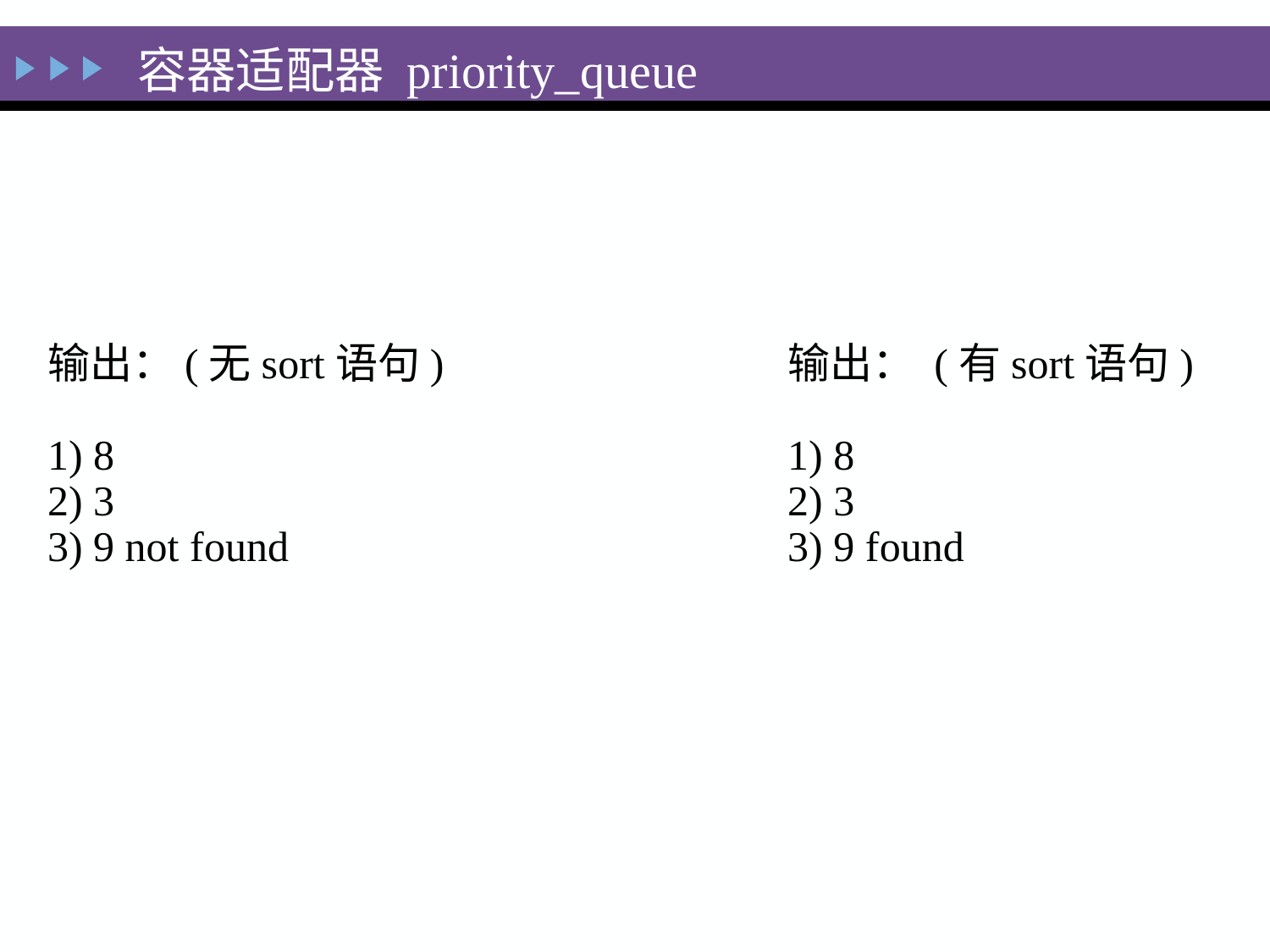

容器适配器 priority_queue
输出：(无sort语句)

1) 8
2) 3
3) 9 not found
输出： (有sort语句)

1) 8
2) 3
3) 9 found